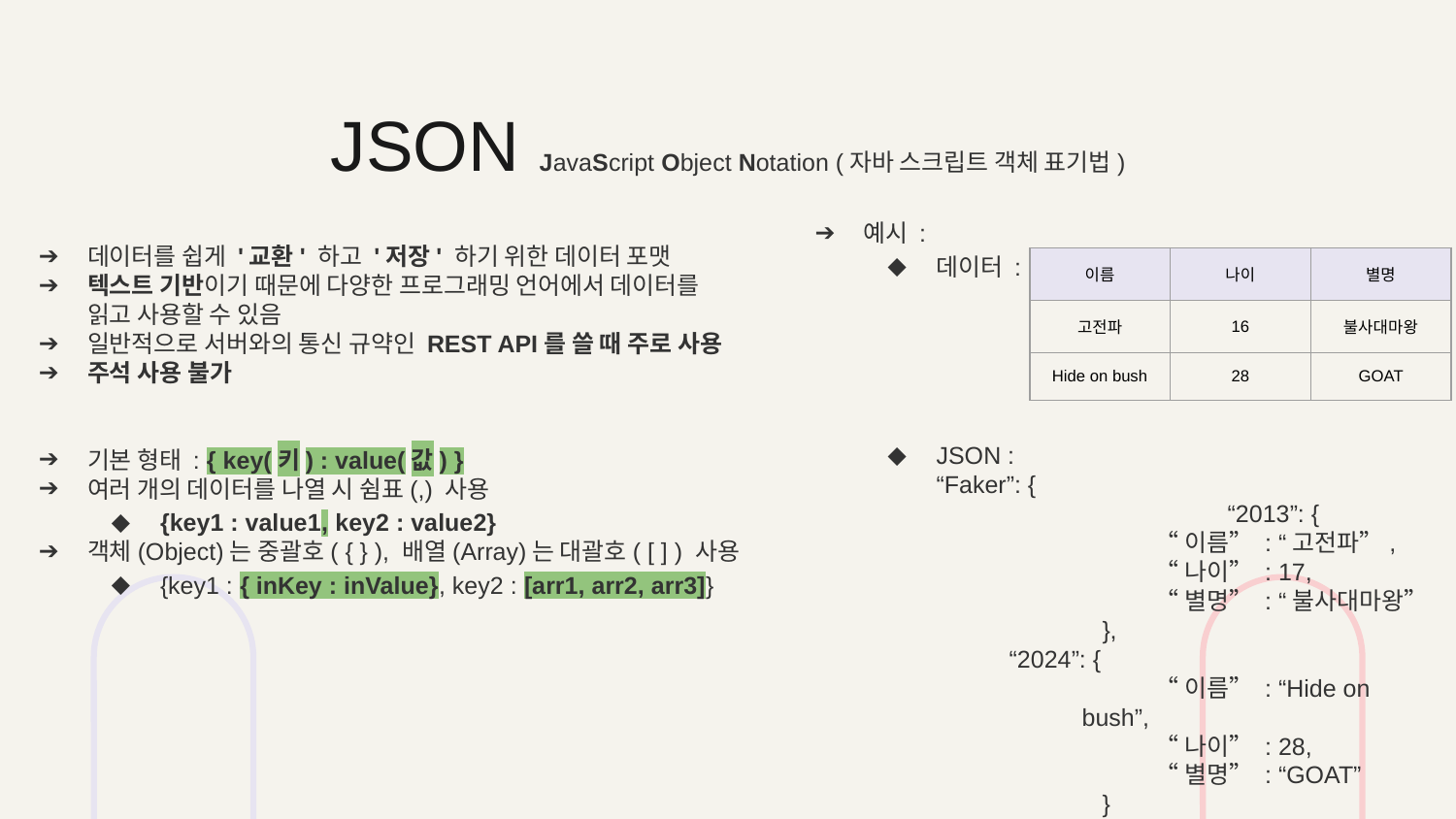

# JSON JavaScript Object Notation (자바 스크립트 객체 표기법)
예시 :
데이터 :

JSON :
	“Faker”: {
			“2013”: {
“이름” : “고전파”,
“나이” : 17,
“별명” : “불사대마왕”
   },
“2024”: {
“이름” : “Hide on bush”,
“나이” : 28,
“별명” : “GOAT”
   }
		     }
데이터를 쉽게 '교환' 하고 '저장' 하기 위한 데이터 포맷
텍스트 기반이기 때문에 다양한 프로그래밍 언어에서 데이터를 읽고 사용할 수 있음
일반적으로 서버와의 통신 규약인 REST API를 쓸 때 주로 사용
주석 사용 불가

기본 형태 : { key(키) : value(값) }
여러 개의 데이터를 나열 시 쉼표(,) 사용
{key1 : value1, key2 : value2}
객체(Object)는 중괄호( { } ), 배열(Array)는 대괄호( [ ] ) 사용
{key1 : { inKey : inValue}, key2 : [arr1, arr2, arr3]}
| 이름 | 나이 | 별명 |
| --- | --- | --- |
| 고전파 | 16 | 불사대마왕 |
| Hide on bush | 28 | GOAT |